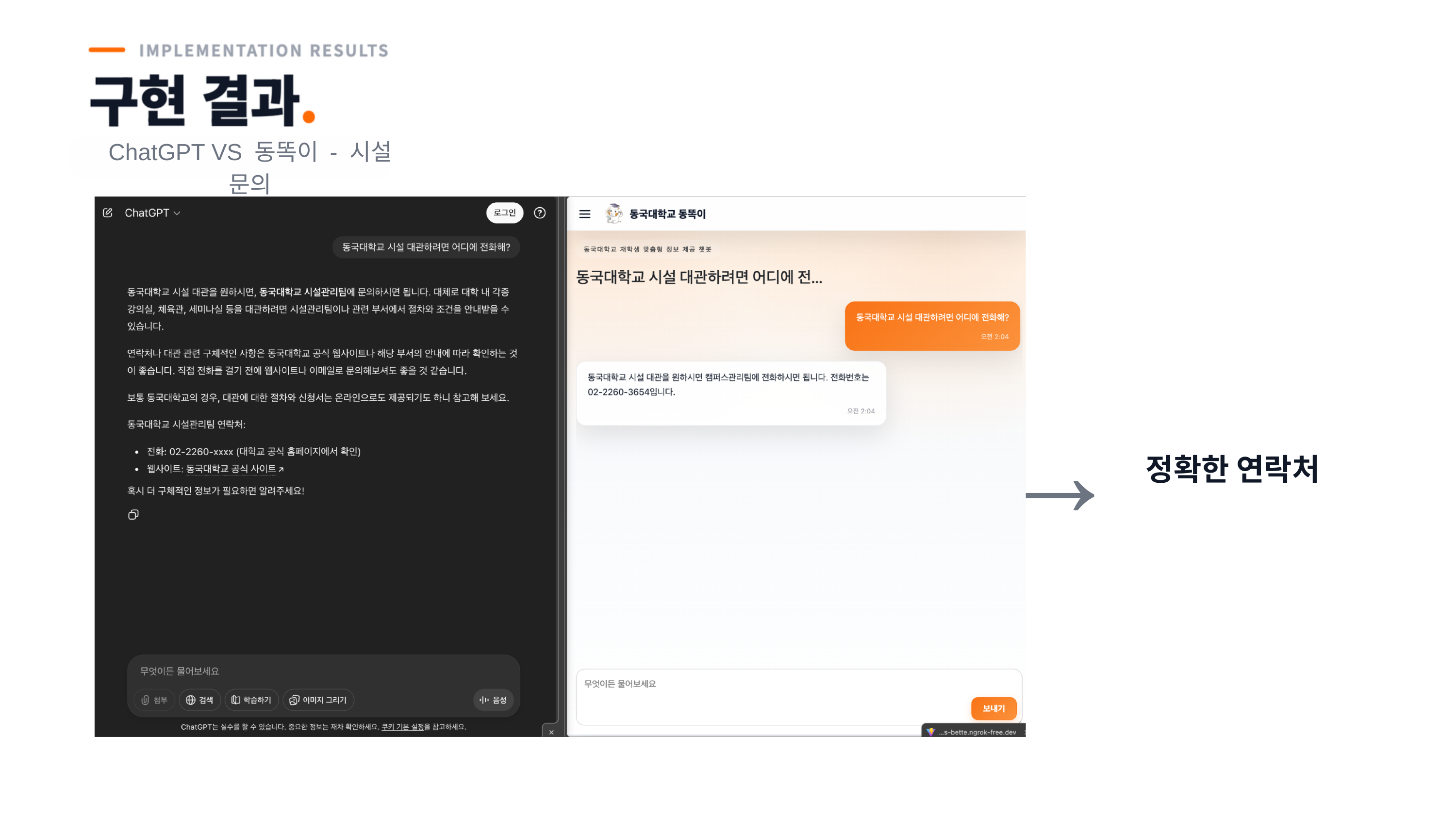

ChatGPT VS 동똑이 - 시설 문의

→
정확한 연락처